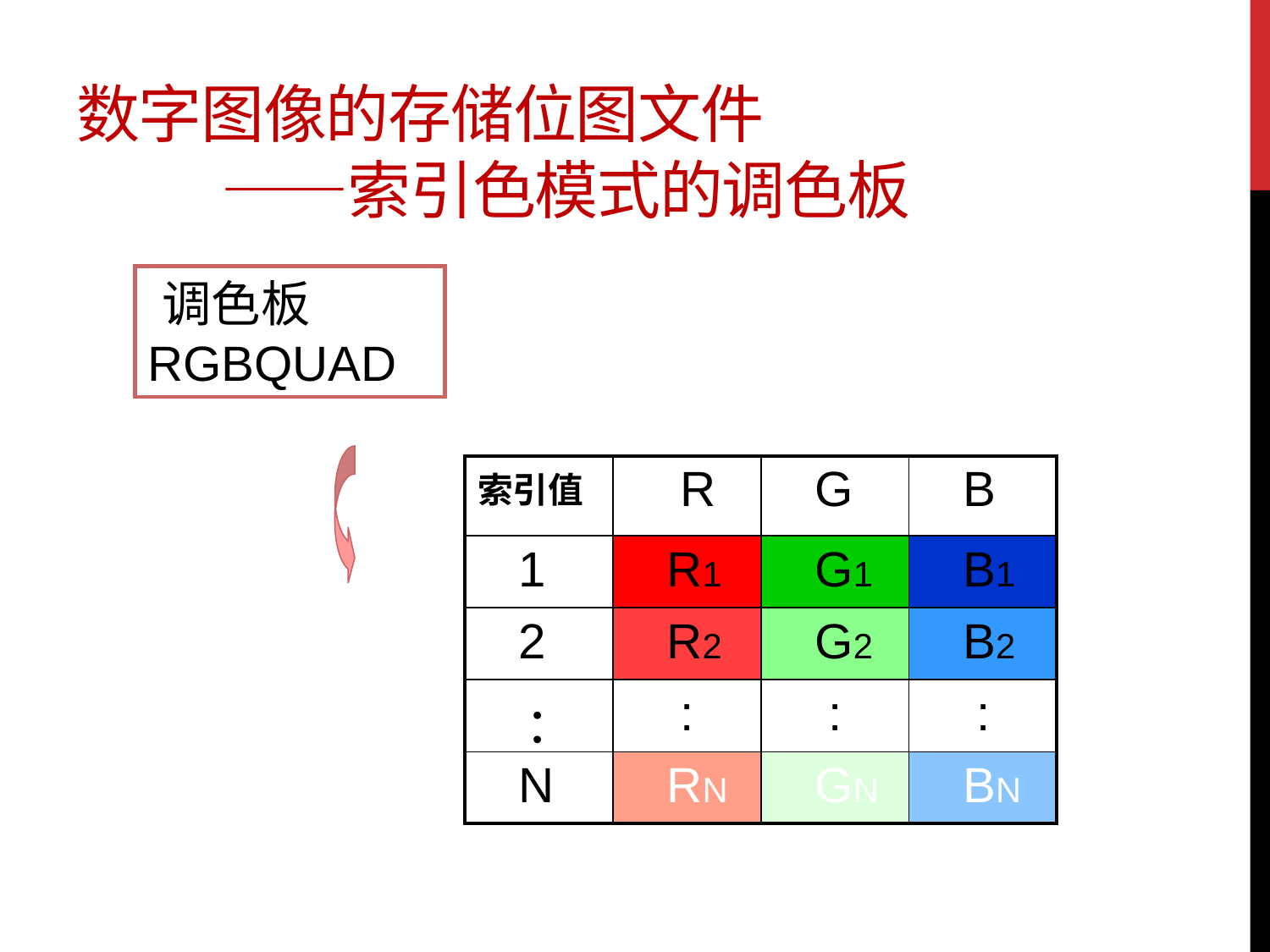

# 数字图像的存储位图文件 ——索引色模式的调色板
 调色板            RGBQUAD

| 索引值 | R | G | B |
| --- | --- | --- | --- |
| 1 | R1 | G1 | B1 |
| 2 | R2 | G2 | B2 |
| ： | : | : | : |
| N | RN | GN | BN |